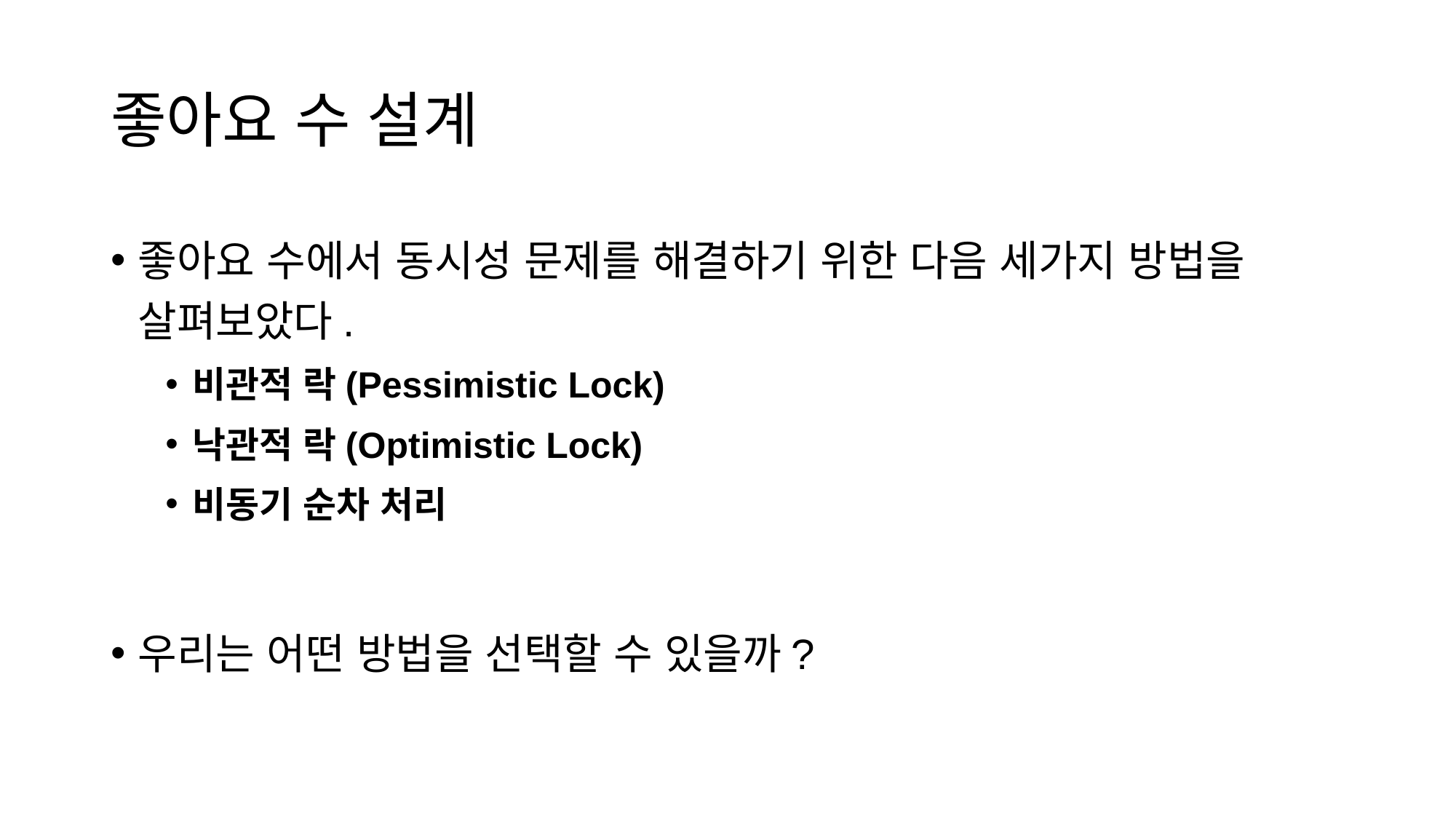

# 좋아요 수 설계
좋아요 수에서 동시성 문제를 해결하기 위한 다음 세가지 방법을 살펴보았다.
비관적 락(Pessimistic Lock)
낙관적 락(Optimistic Lock)
비동기 순차 처리

우리는 어떤 방법을 선택할 수 있을까?